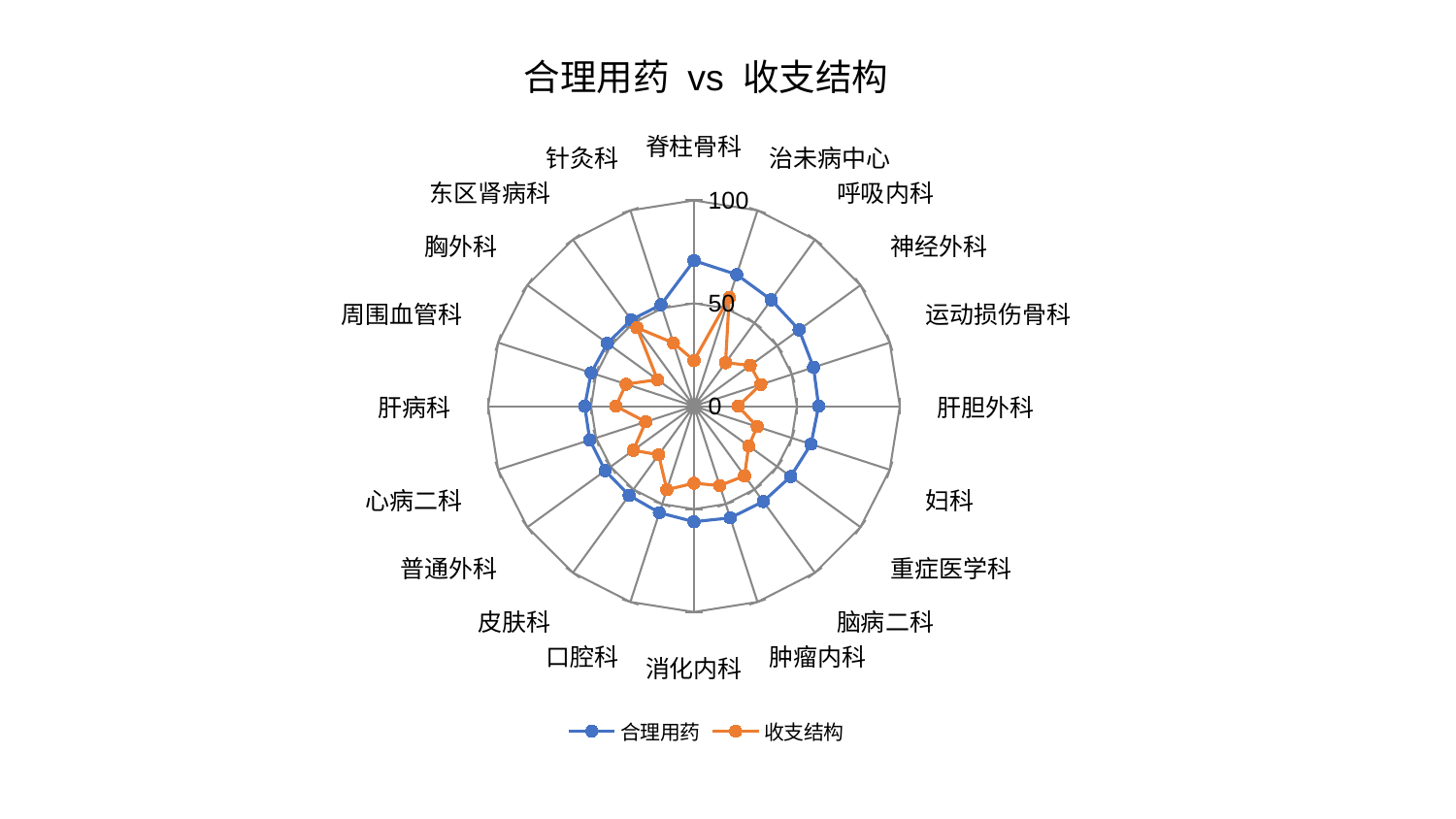

### Chart: 合理用药 vs 收支结构

| Category | 合理用药 | 收支结构 |
|---|---|---|
| 脊柱骨科 | 70.72140282635728 | 22.19968363017675 |
| 治未病中心 | 67.25606919194564 | 55.5594107455046 |
| 呼吸内科 | 63.871995240619 | 26.136626128623913 |
| 神经外科 | 63.12431926445861 | 33.756387133014435 |
| 运动损伤骨科 | 61.08528503771114 | 34.14081405726082 |
| 肝胆外科 | 60.57439929092304 | 21.490865916348394 |
| 妇科 | 59.777460118429 | 32.33845255394149 |
| 重症医学科 | 58.11118317933211 | 32.88619240849597 |
| 脑病二科 | 57.27401497339823 | 41.81332266595146 |
| 肿瘤内科 | 57.056120376206934 | 40.57291323414782 |
| 消化内科 | 56.13973286865171 | 37.44063292969447 |
| 口腔科 | 54.437733321049784 | 42.655264624939726 |
| 皮肤科 | 53.5583514385328 | 29.221632587131452 |
| 普通外科 | 53.33761862892658 | 36.43076743684356 |
| 心病二科 | 53.190561697106546 | 24.63387509301547 |
| 肝病科 | 53.067779492723574 | 37.92024036502474 |
| 周围血管科 | 52.50722505678786 | 34.690766191280844 |
| 胸外科 | 51.991784781033004 | 21.898313544573302 |
| 东区肾病科 | 51.855284755693084 | 47.133667079857986 |
| 针灸科 | 51.82521862863896 | 32.31677318594211 |
59